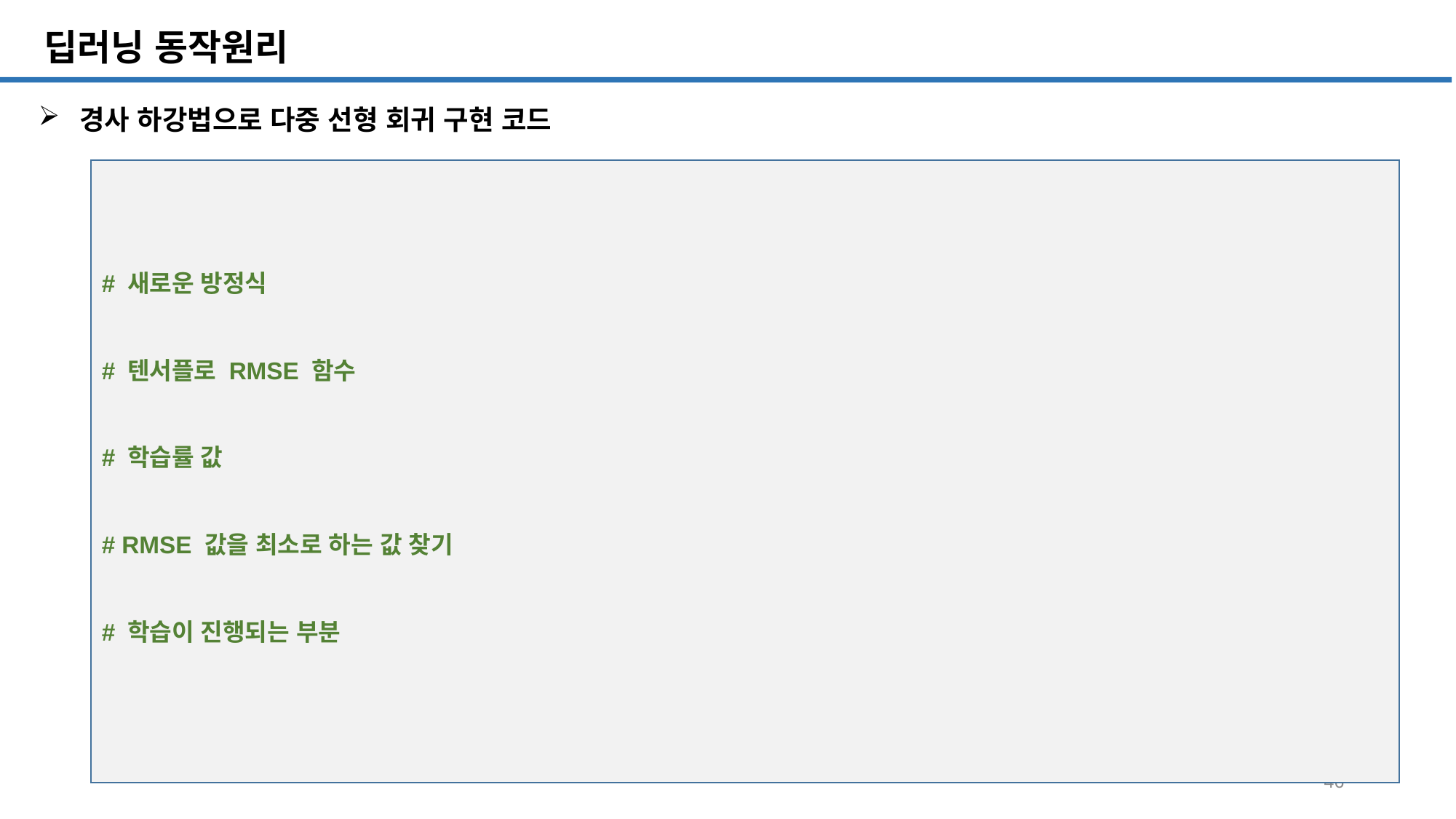

SQL 튜닝 개요
# 딥러닝 동작원리

경사 하강법으로 다중 선형 회귀 구현 코드
# 새로운 방정식

# 텐서플로 RMSE 함수

# 학습률 값

# RMSE 값을 최소로 하는 값 찾기

# 학습이 진행되는 부분

46